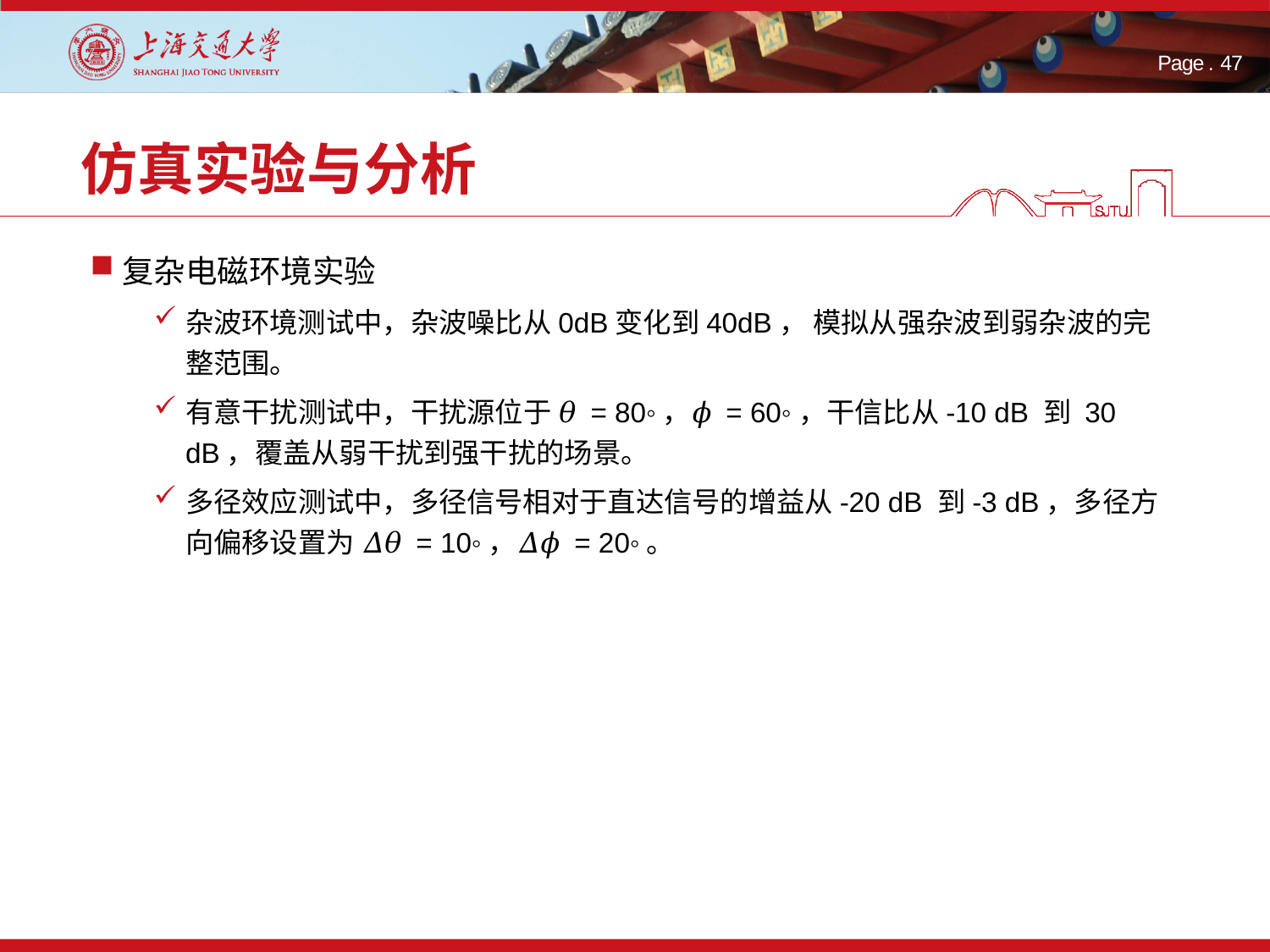

# 仿真实验与分析
复杂电磁环境实验
杂波环境测试中，杂波噪比从0dB变化到40dB， 模拟从强杂波到弱杂波的完整范围。
有意干扰测试中，干扰源位于 𝜃 = 80◦，𝜙 = 60◦，干信比从-10 dB 到 30 dB，覆盖从弱干扰到强干扰的场景。
多径效应测试中，多径信号相对于直达信号的增益从-20 dB 到-3 dB，多径方向偏移设置为 𝛥𝜃 = 10◦，𝛥𝜙 = 20◦。